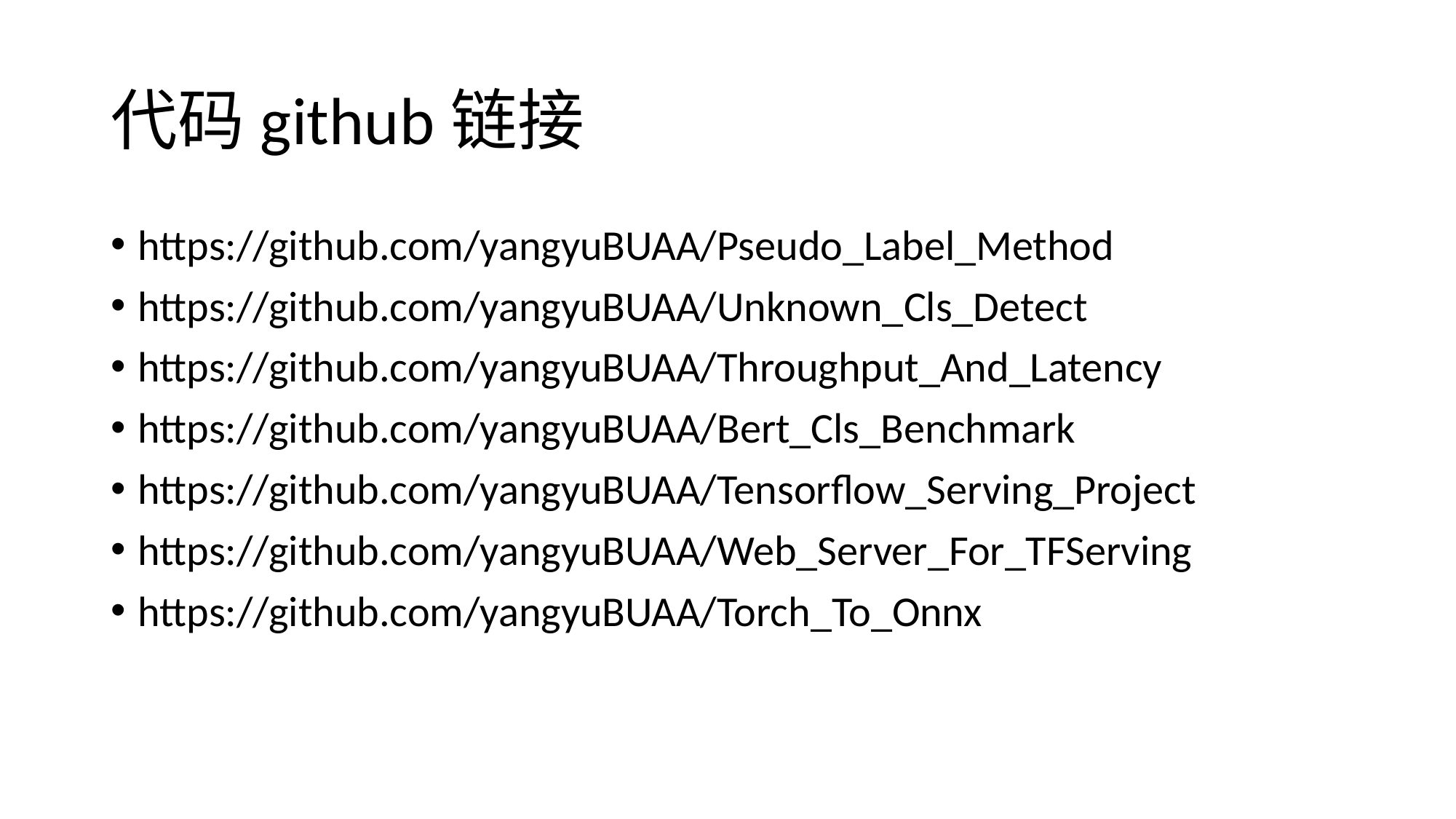

# 代码github链接
https://github.com/yangyuBUAA/Pseudo_Label_Method
https://github.com/yangyuBUAA/Unknown_Cls_Detect
https://github.com/yangyuBUAA/Throughput_And_Latency
https://github.com/yangyuBUAA/Bert_Cls_Benchmark
https://github.com/yangyuBUAA/Tensorflow_Serving_Project
https://github.com/yangyuBUAA/Web_Server_For_TFServing
https://github.com/yangyuBUAA/Torch_To_Onnx